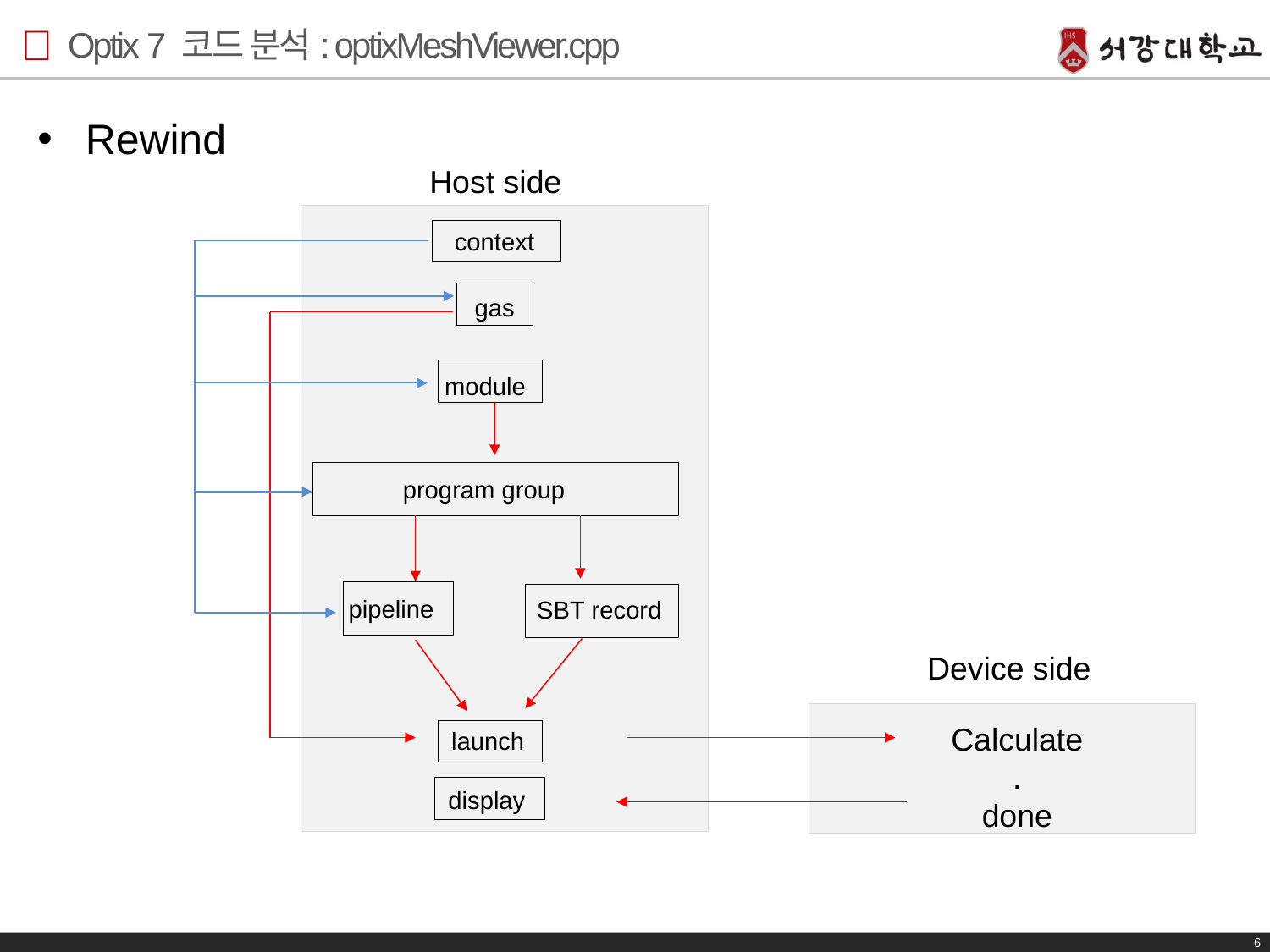

# Optix 7 코드 분석: optixMeshViewer.cpp
Rewind

Host side

Device side

Calculate
.
done
launch
display

context

gas

module

program group

pipeline
SBT record

6